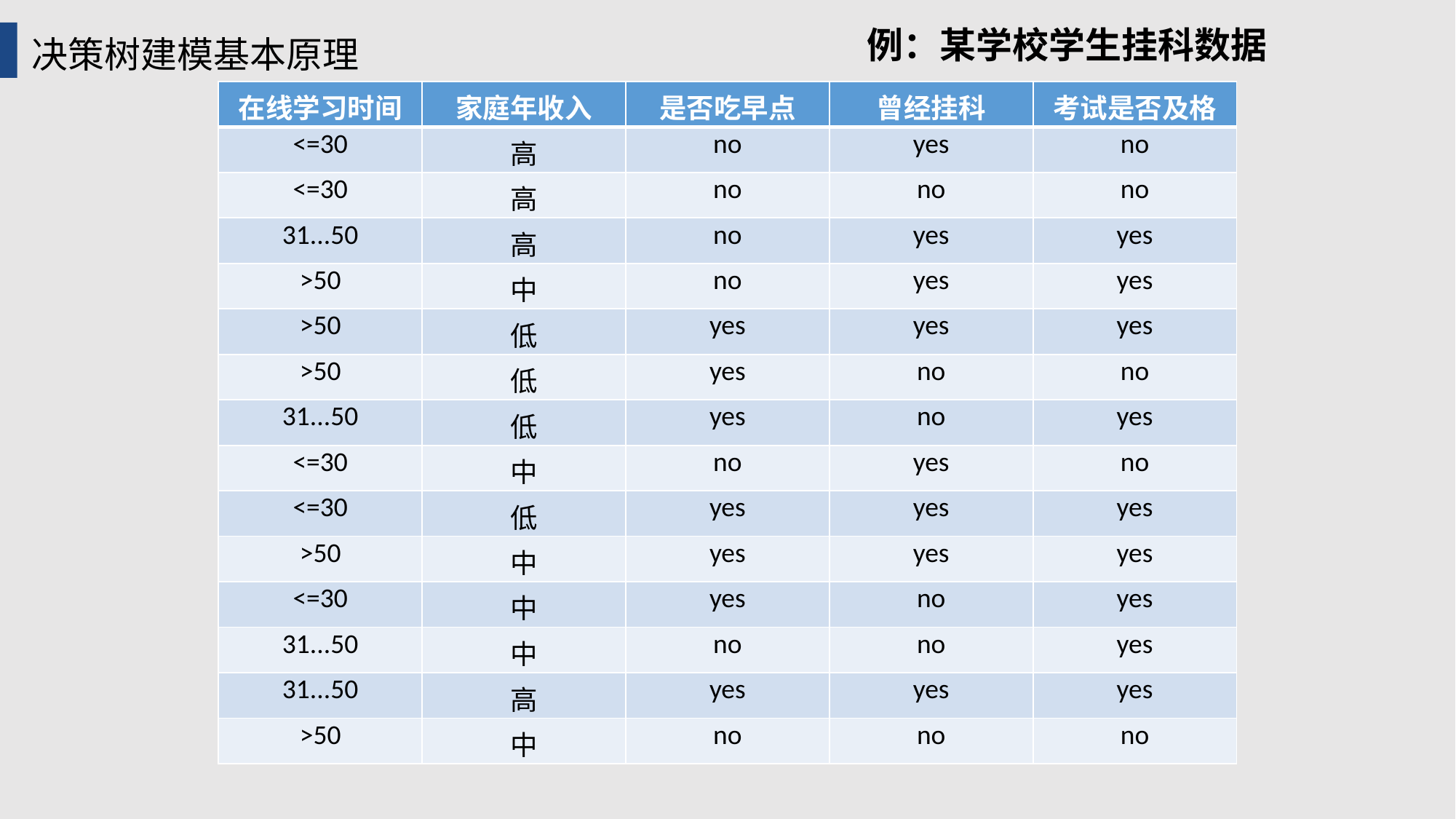

例：某学校学生挂科数据

决策树建模基本原理
| 在线学习时间 | 家庭年收入 | 是否吃早点 | 曾经挂科 | 考试是否及格 |
| --- | --- | --- | --- | --- |
| <=30 | 高 | no | yes | no |
| <=30 | 高 | no | no | no |
| 31...50 | 高 | no | yes | yes |
| >50 | 中 | no | yes | yes |
| >50 | 低 | yes | yes | yes |
| >50 | 低 | yes | no | no |
| 31...50 | 低 | yes | no | yes |
| <=30 | 中 | no | yes | no |
| <=30 | 低 | yes | yes | yes |
| >50 | 中 | yes | yes | yes |
| <=30 | 中 | yes | no | yes |
| 31...50 | 中 | no | no | yes |
| 31...50 | 高 | yes | yes | yes |
| >50 | 中 | no | no | no |